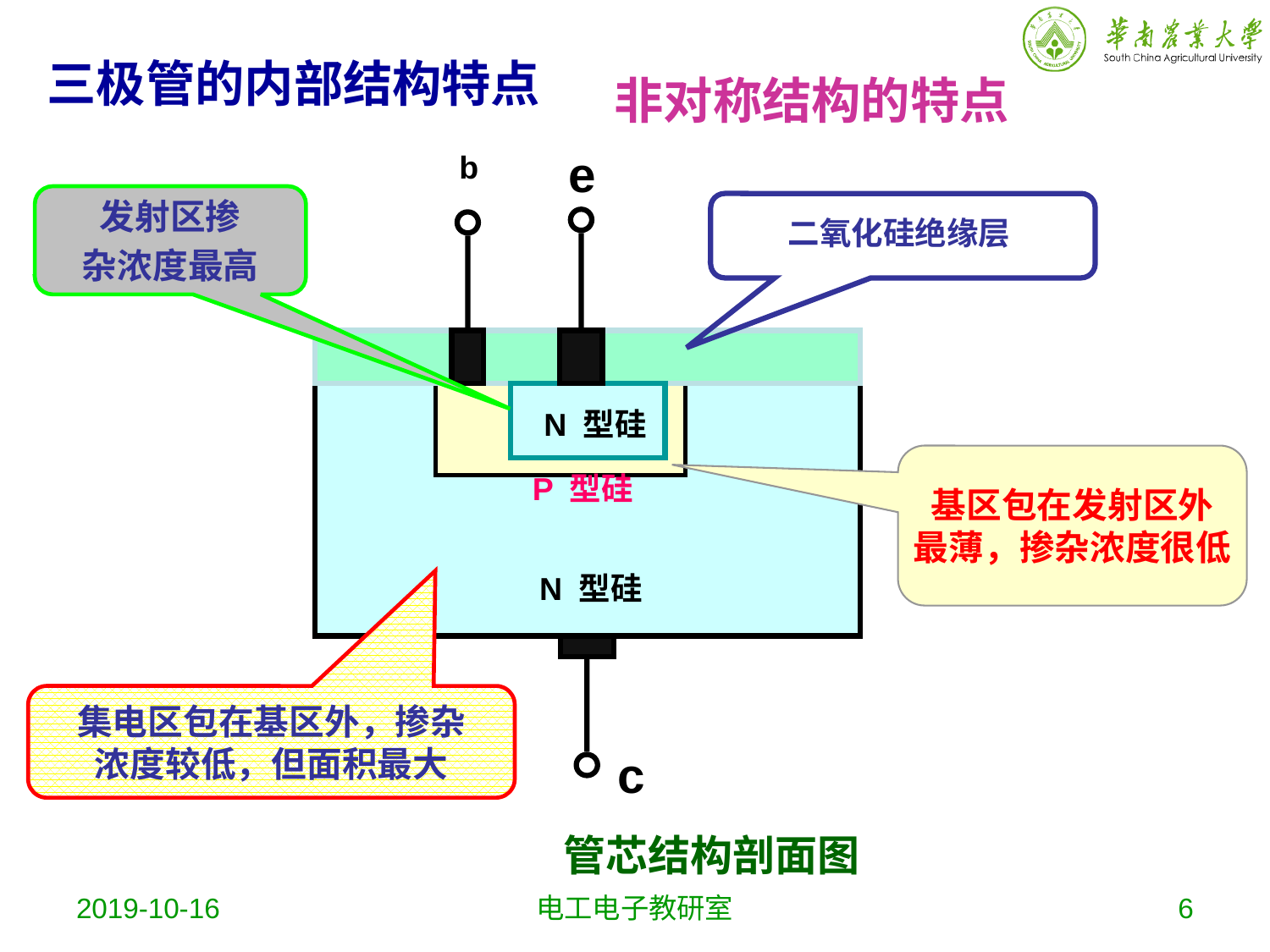

三极管的内部结构特点
非对称结构的特点
e

b

N 型硅
P 型硅
N 型硅

c
发射区掺
杂浓度最高

二氧化硅绝缘层
基区包在发射区外
最薄，掺杂浓度很低
集电区包在基区外，掺杂
浓度较低，但面积最大
 管芯结构剖面图
2019-10-16
电工电子教研室
6